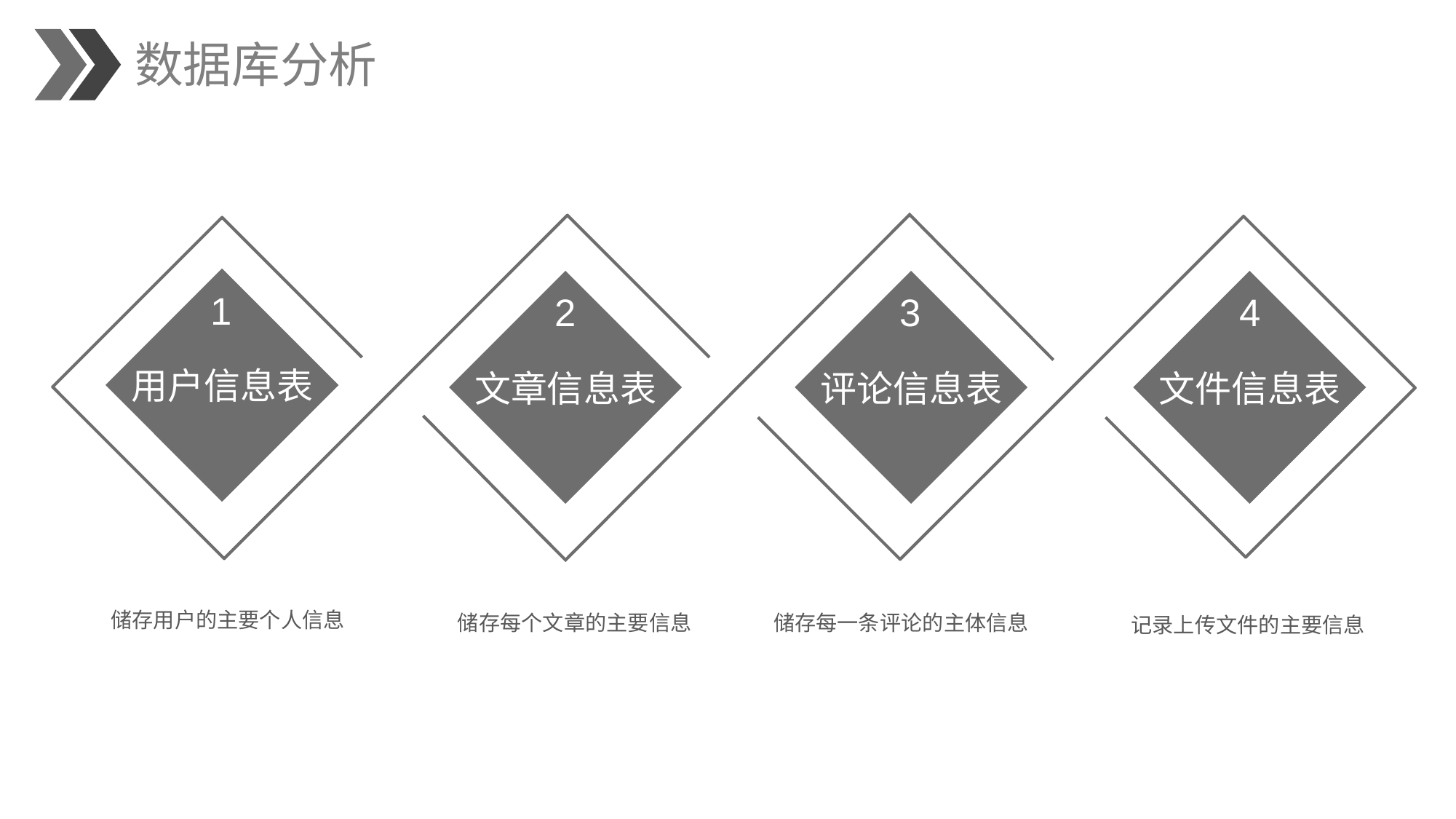

数据库分析

用户信息表
1
文章信息表
2
评论信息表
3
文件信息表
4

储存用户的主要个人信息

储存每个文章的主要信息

储存每一条评论的主体信息

记录上传文件的主要信息